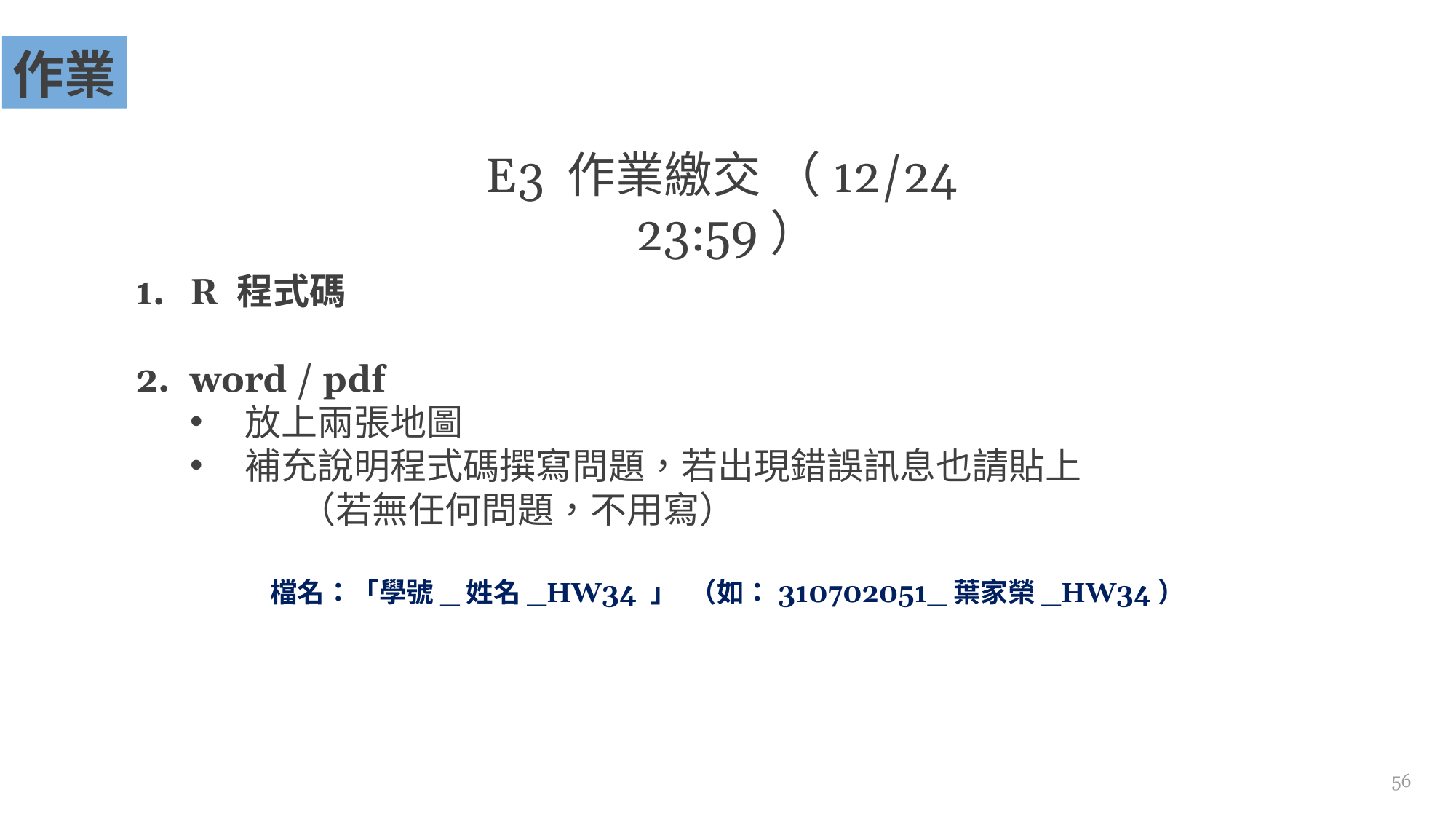

作業
E3 作業繳交 （12/24  23:59）
R 程式碼

word / pdf
放上兩張地圖
補充說明程式碼撰寫問題，若出現錯誤訊息也請貼上
	（若無任何問題，不用寫）
檔名：「學號_姓名_HW34 」  （如：310702051_葉家榮_HW34）
56